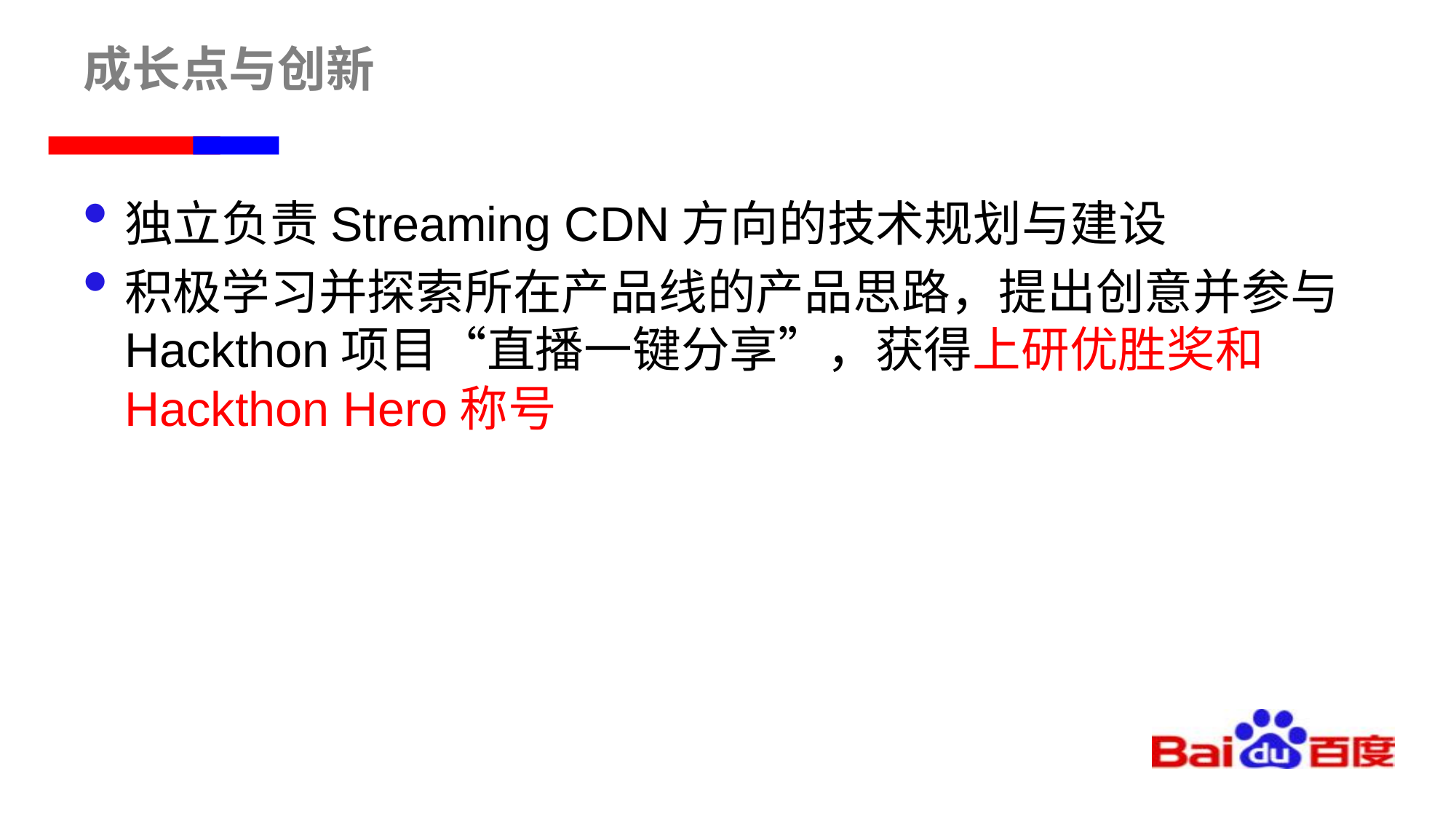

# 成长点与创新
独立负责Streaming CDN方向的技术规划与建设
积极学习并探索所在产品线的产品思路，提出创意并参与Hackthon项目“直播一键分享”，获得上研优胜奖和Hackthon Hero称号